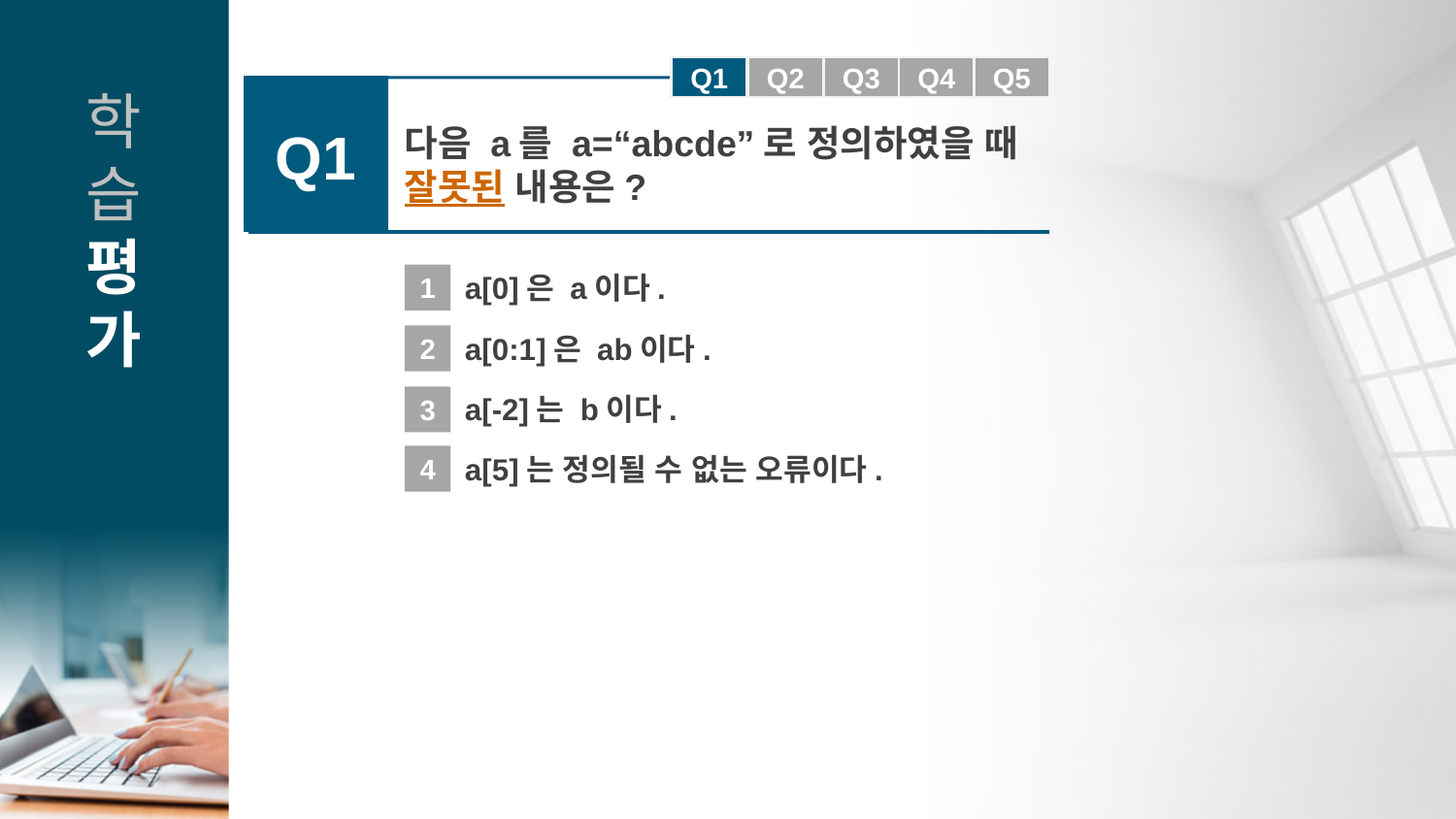

Q1
Q1
Q2
Q3
Q4
Q5
Q1
다음 a를 a=“abcde”로 정의하였을 때
잘못된 내용은?
1
a[0]은 a이다.
2
a[0:1]은 ab이다.
a[-2]는 b이다.
3
4
a[5]는 정의될 수 없는 오류이다.